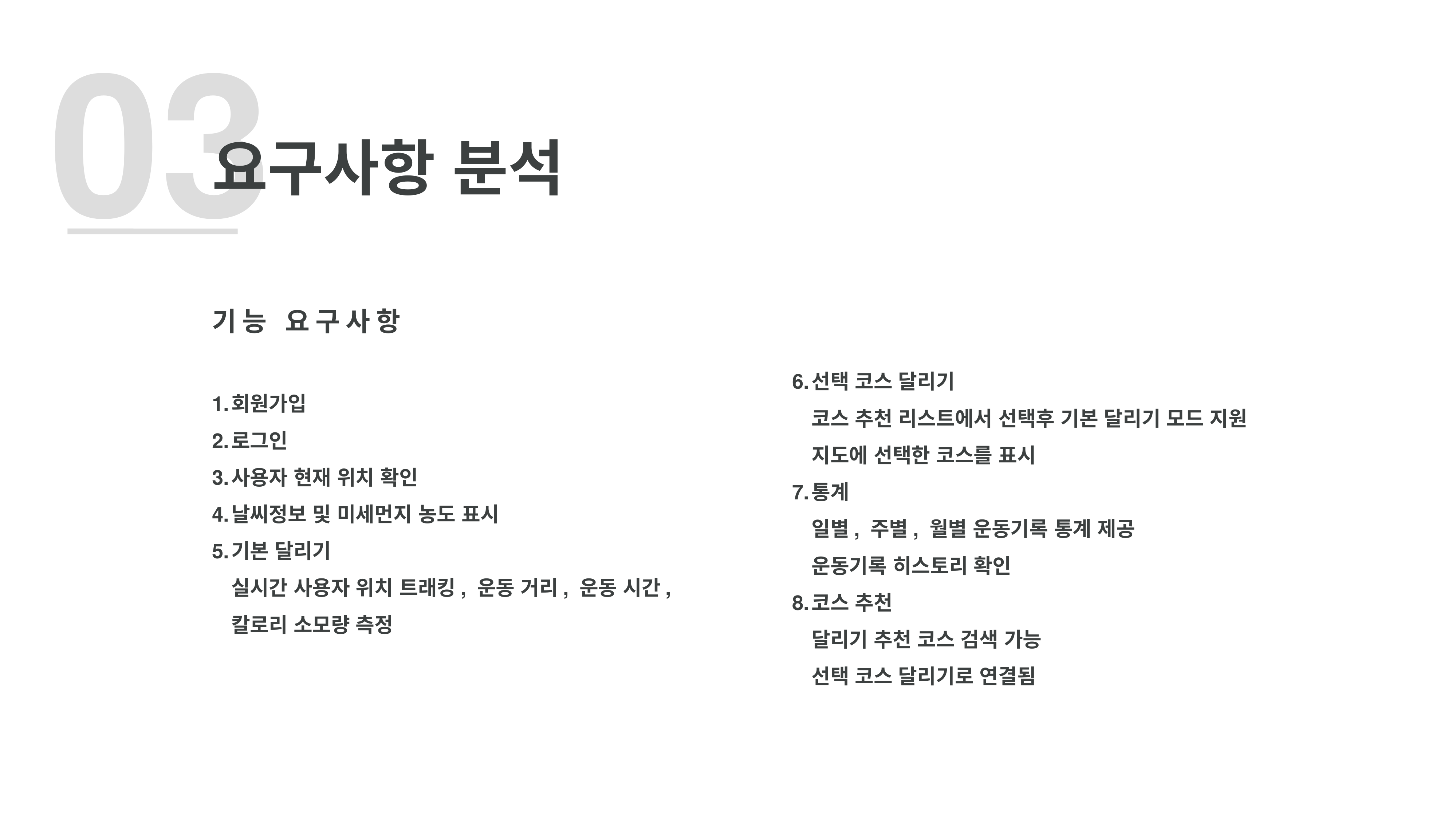

03
요구사항 분석

기능 요구사항
선택 코스 달리기
코스 추천 리스트에서 선택후 기본 달리기 모드 지원
지도에 선택한 코스를 표시
통계
일별, 주별, 월별 운동기록 통계 제공
운동기록 히스토리 확인
코스 추천
달리기 추천 코스 검색 가능
선택 코스 달리기로 연결됨
회원가입
로그인
사용자 현재 위치 확인
날씨정보 및 미세먼지 농도 표시
기본 달리기
실시간 사용자 위치 트래킹, 운동 거리, 운동 시간, 칼로리 소모량 측정